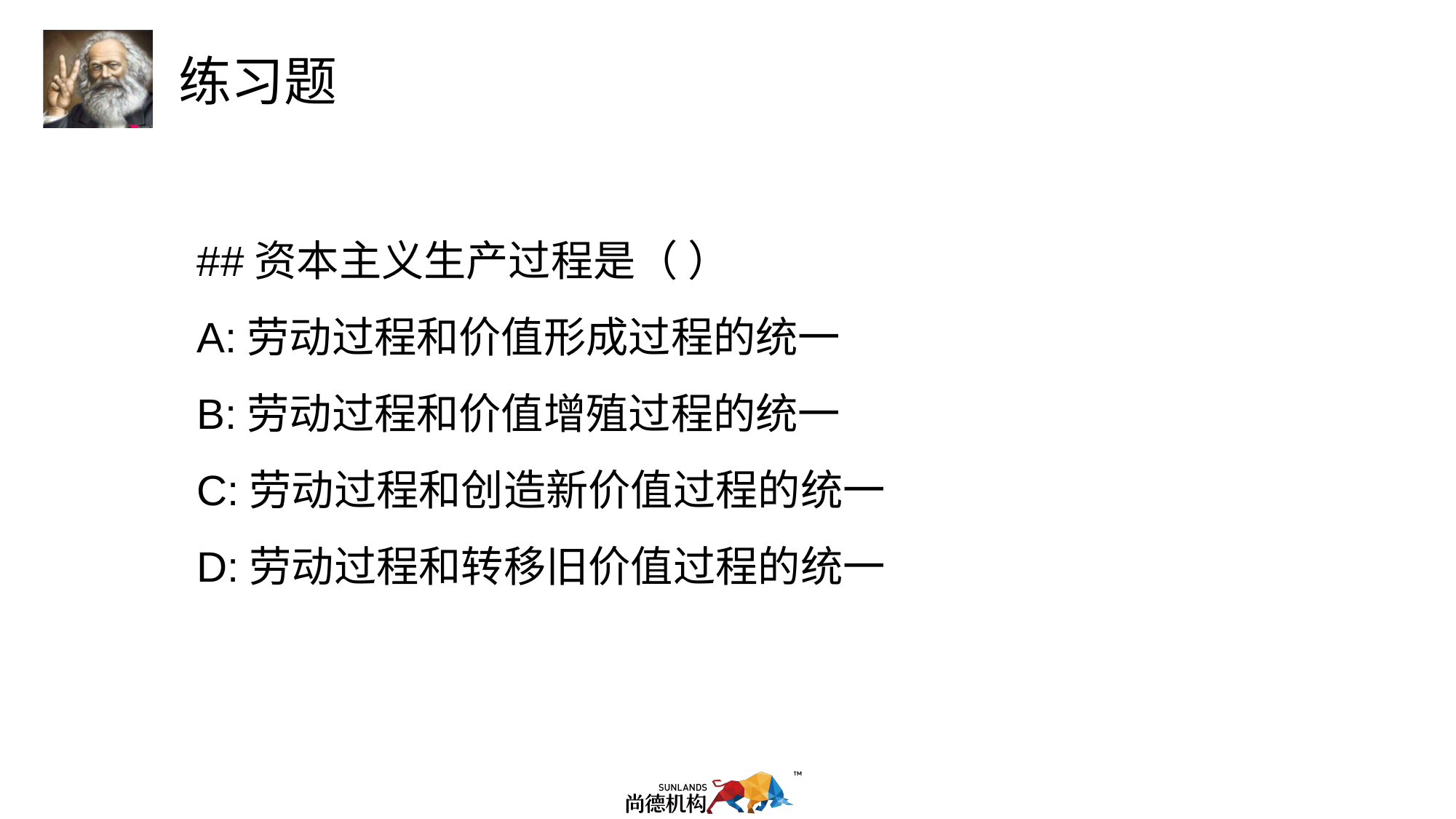

##资本主义生产过程是（ ）
A:劳动过程和价值形成过程的统一
B:劳动过程和价值增殖过程的统一
C:劳动过程和创造新价值过程的统一
D:劳动过程和转移旧价值过程的统一